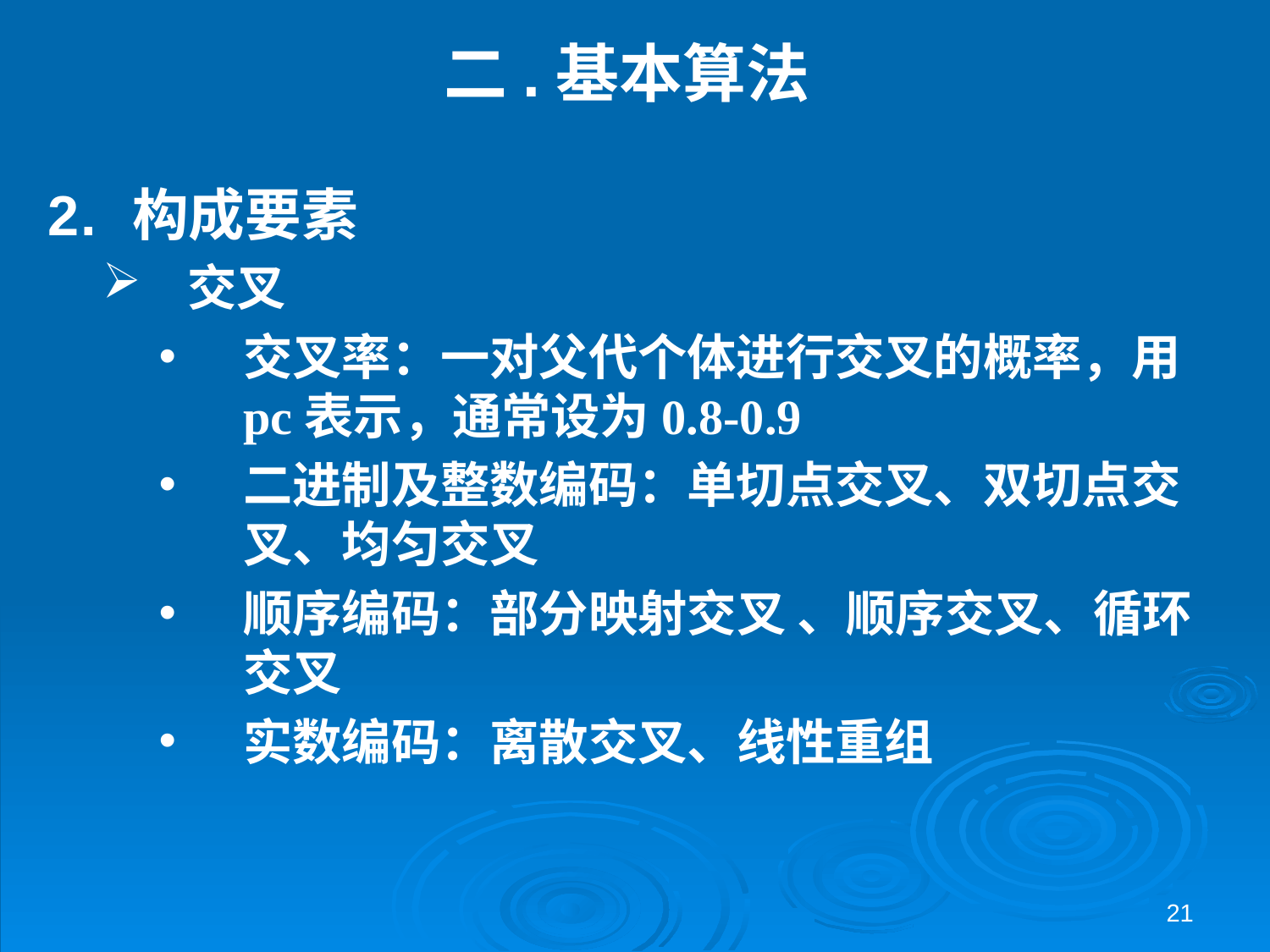

# 二.基本算法
构成要素
交叉
交叉率：一对父代个体进行交叉的概率，用pc表示，通常设为0.8-0.9
二进制及整数编码：单切点交叉、双切点交叉、均匀交叉
顺序编码：部分映射交叉 、顺序交叉、循环交叉
实数编码：离散交叉、线性重组

21